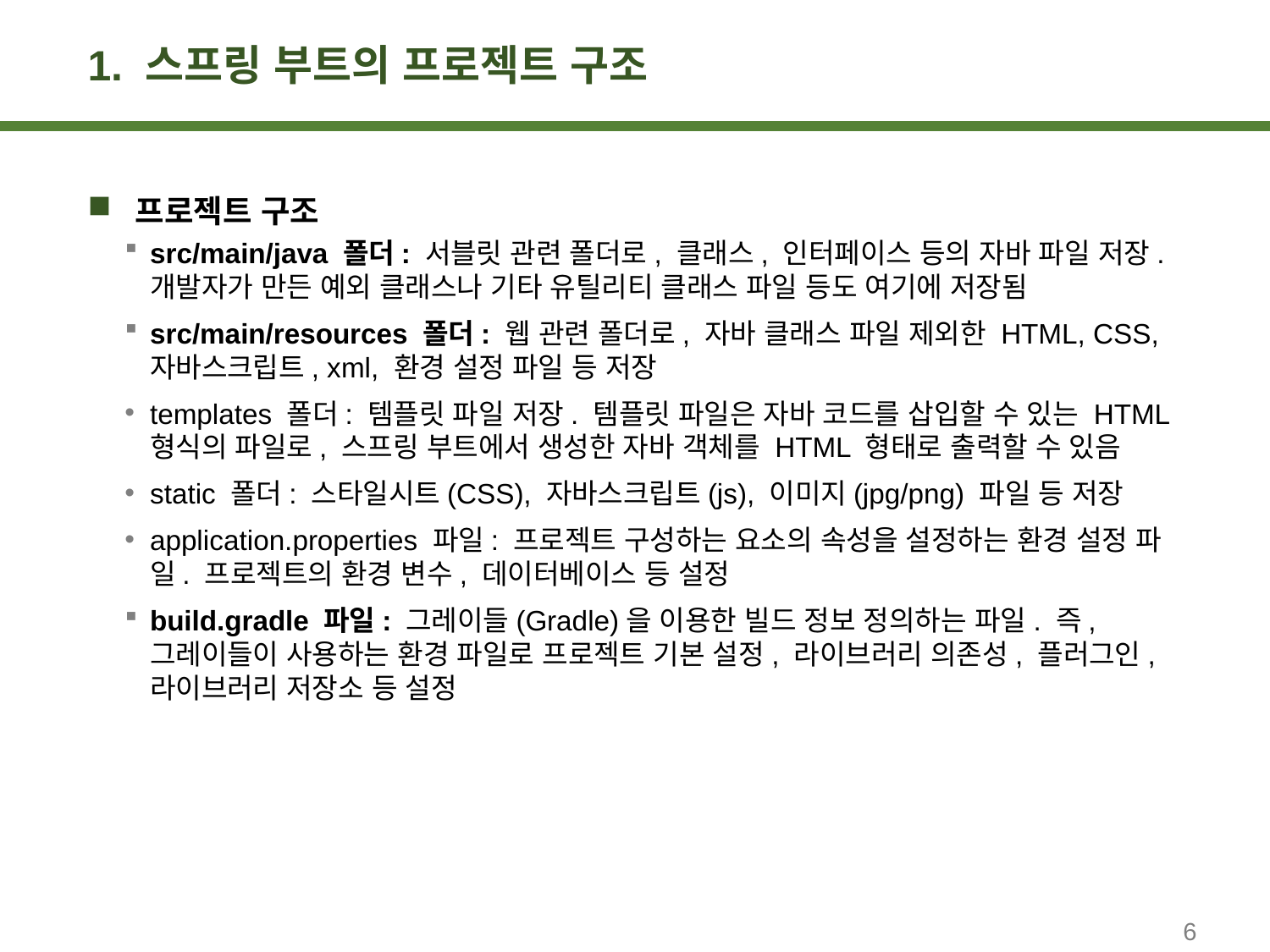

# 1. 스프링 부트의 프로젝트 구조
프로젝트 구조
src/main/java 폴더: 서블릿 관련 폴더로, 클래스, 인터페이스 등의 자바 파일 저장. 개발자가 만든 예외 클래스나 기타 유틸리티 클래스 파일 등도 여기에 저장됨
src/main/resources 폴더: 웹 관련 폴더로, 자바 클래스 파일 제외한 HTML, CSS, 자바스크립트, xml, 환경 설정 파일 등 저장
templates 폴더: 템플릿 파일 저장. 템플릿 파일은 자바 코드를 삽입할 수 있는 HTML 형식의 파일로, 스프링 부트에서 생성한 자바 객체를 HTML 형태로 출력할 수 있음
static 폴더: 스타일시트(CSS), 자바스크립트(js), 이미지(jpg/png) 파일 등 저장
application.properties 파일: 프로젝트 구성하는 요소의 속성을 설정하는 환경 설정 파일. 프로젝트의 환경 변수, 데이터베이스 등 설정
build.gradle 파일: 그레이들(Gradle)을 이용한 빌드 정보 정의하는 파일. 즉, 그레이들이 사용하는 환경 파일로 프로젝트 기본 설정, 라이브러리 의존성, 플러그인, 라이브러리 저장소 등 설정